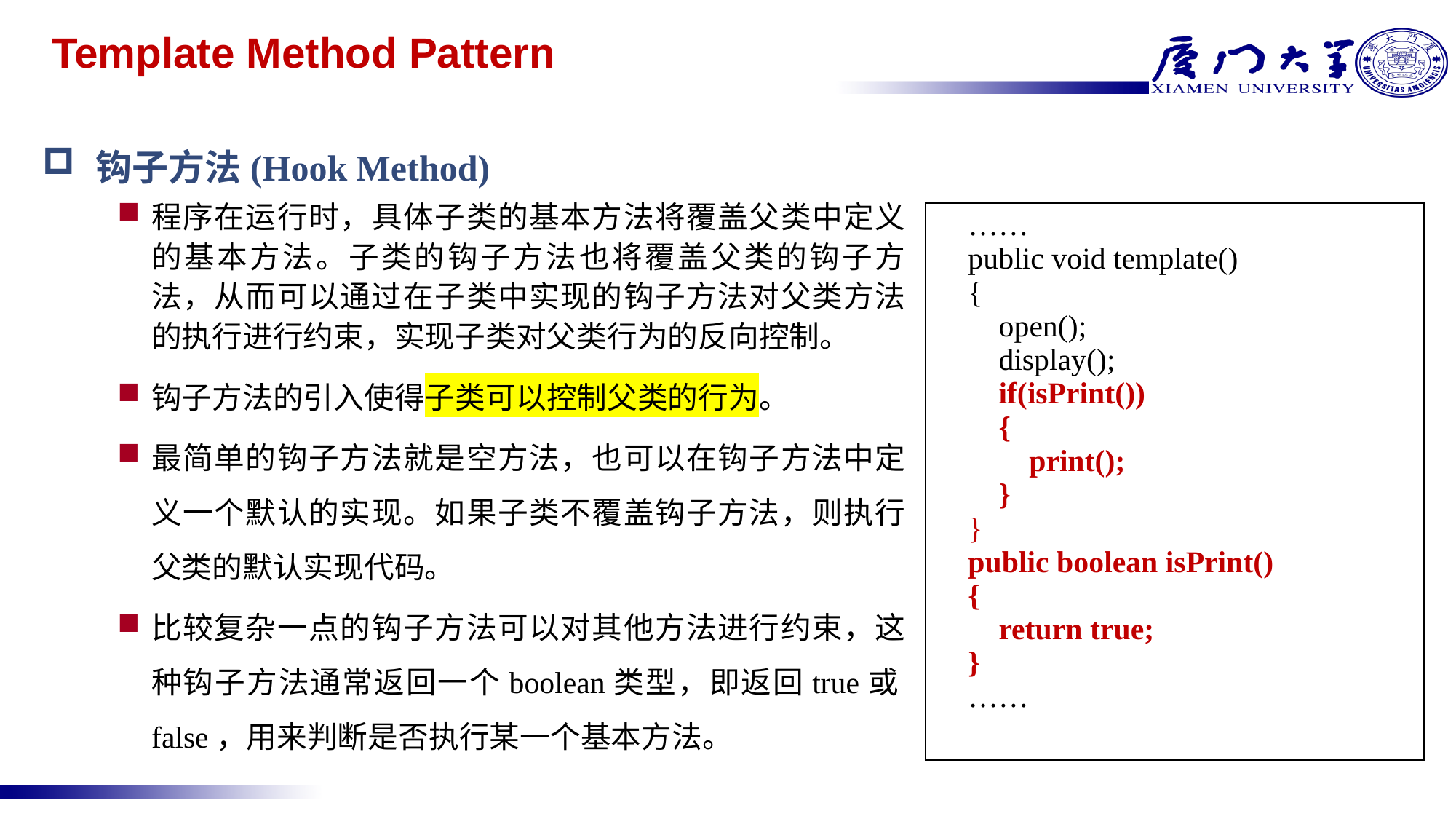

# Template Method Pattern
钩子方法(Hook Method)
程序在运行时，具体子类的基本方法将覆盖父类中定义的基本方法。子类的钩子方法也将覆盖父类的钩子方法，从而可以通过在子类中实现的钩子方法对父类方法的执行进行约束，实现子类对父类行为的反向控制。
钩子方法的引入使得子类可以控制父类的行为。
最简单的钩子方法就是空方法，也可以在钩子方法中定义一个默认的实现。如果子类不覆盖钩子方法，则执行父类的默认实现代码。
比较复杂一点的钩子方法可以对其他方法进行约束，这种钩子方法通常返回一个boolean类型，即返回true或false，用来判断是否执行某一个基本方法。

| …… public void template() { open(); display(); if(isPrint()) { print(); } } public boolean isPrint() { return true; } …… |
| --- |